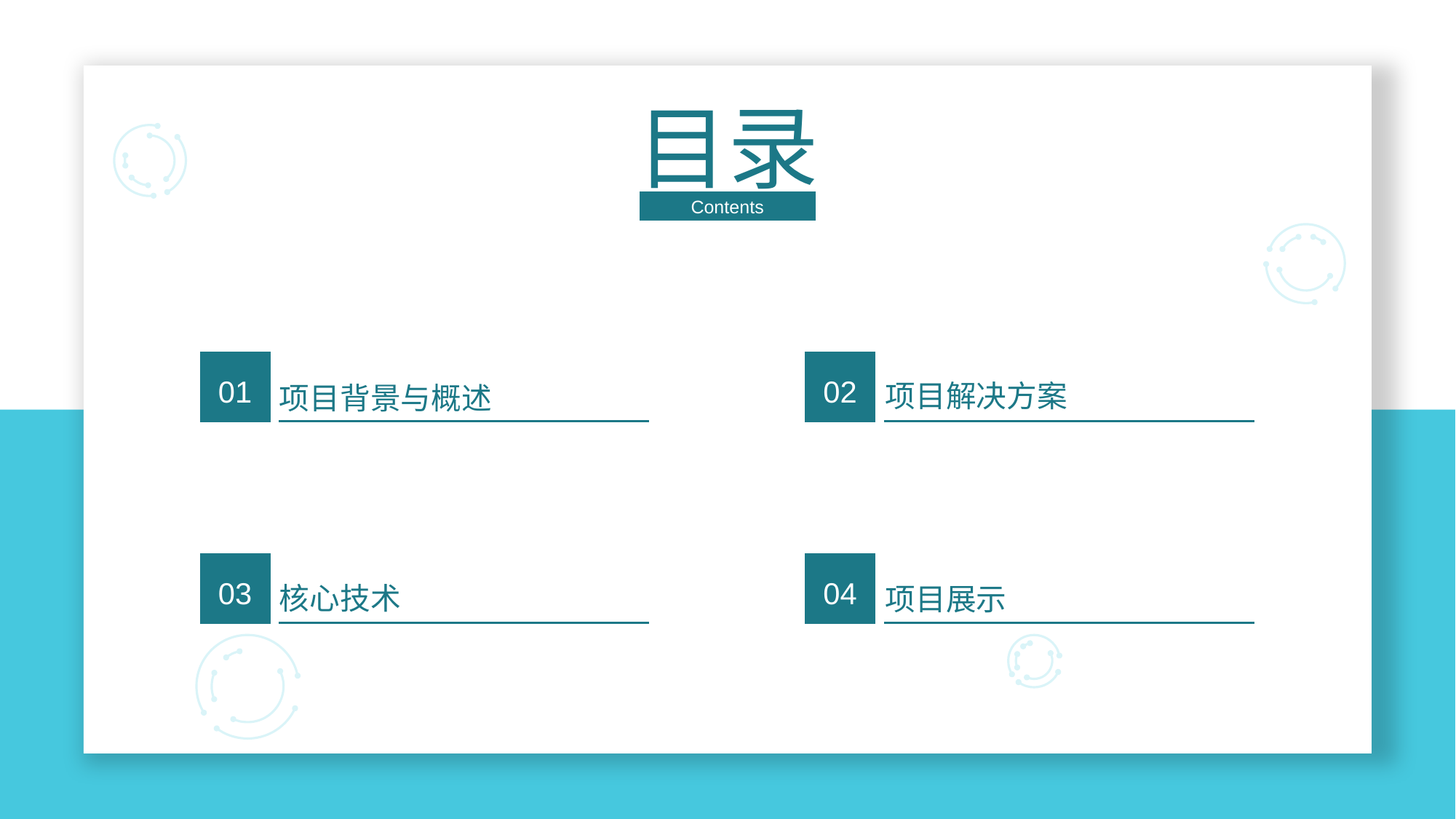

目录

Contents

01

02
项目解决方案
项目背景与概述

03

04
核心技术
项目展示